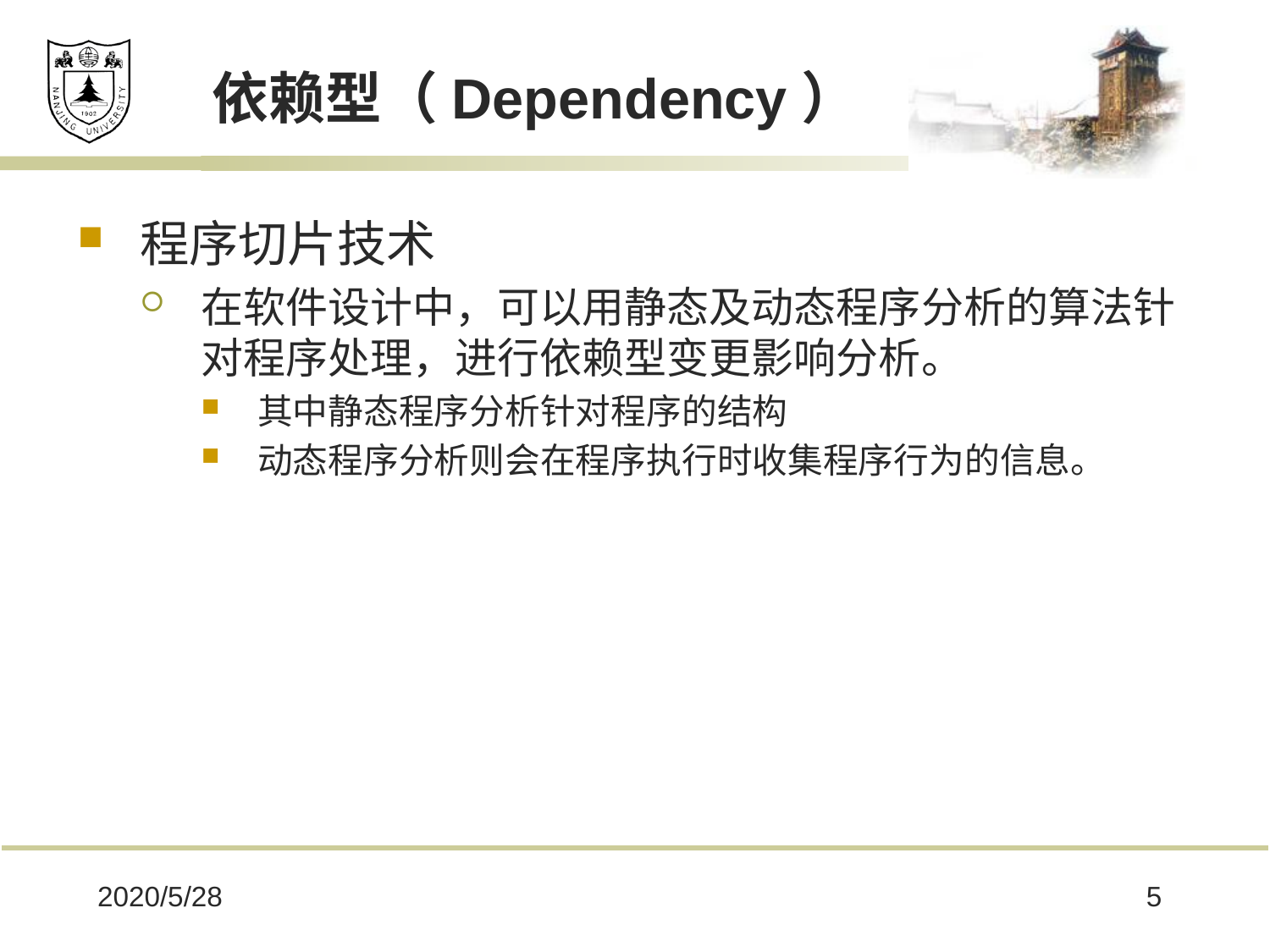

# 依赖型（Dependency）
程序切片技术
在软件设计中，可以用静态及动态程序分析的算法针对程序处理，进行依赖型变更影响分析。
其中静态程序分析针对程序的结构
动态程序分析则会在程序执行时收集程序行为的信息。
2020/5/28
5